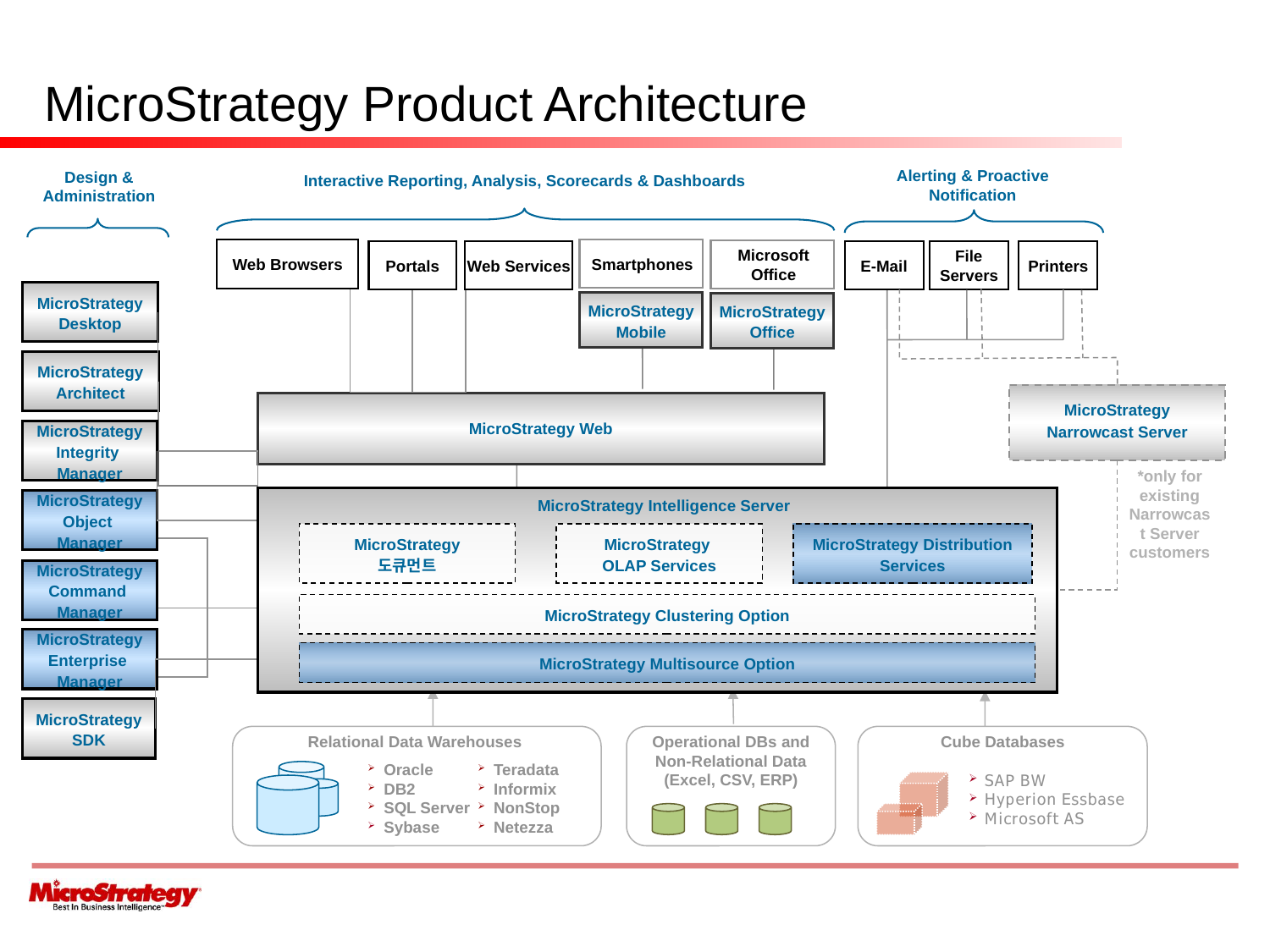

# MicroStrategy Product Architecture

Alerting & Proactive Notification

Design & Administration

Interactive Reporting, Analysis, Scorecards & Dashboards
Smartphones
MicroStrategy Mobile

Web Browsers
Microsoft
Office
MicroStrategy Office

Portals
Web Services

MicroStrategy Web

E-Mail
File Servers
Printers
MicroStrategy Desktop
MicroStrategy Architect
MicroStrategy Integrity  Manager
MicroStrategy Object  Manager
MicroStrategy Command  Manager
MicroStrategy Enterprise  Manager
MicroStrategy SDK

MicroStrategy
Narrowcast Server

*only for existing Narrowcast Server customers
MicroStrategy Intelligence Server
MicroStrategy
도큐먼트
MicroStrategy
OLAP Services
MicroStrategy Distribution Services
MicroStrategy Clustering Option
MicroStrategy Multisource Option

Relational Data Warehouses
Oracle
DB2
SQL Server
Sybase
Teradata
Informix
NonStop
Netezza

Operational DBs and Non-Relational Data
(Excel, CSV, ERP)

Cube Databases
SAP BW
Hyperion Essbase
Microsoft AS